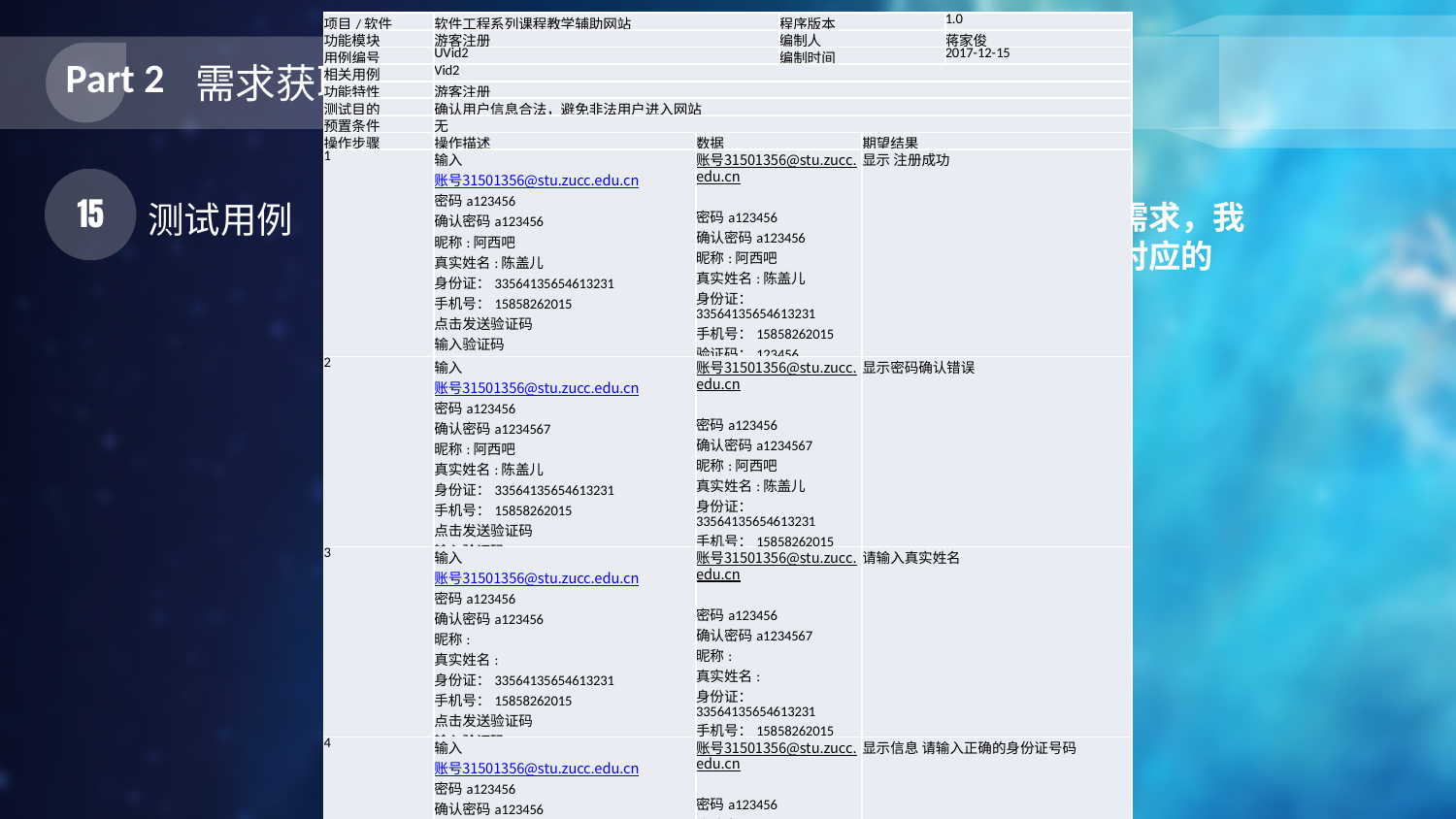

| 项目/软件 | 软件工程系列课程教学辅助网站 |  | 程序版本 |  | 1.0 |
| --- | --- | --- | --- | --- | --- |
| 功能模块 | 游客注册 |  | 编制人 |  | 蒋家俊 |
| 用例编号 | UVid2 |  | 编制时间 |  | 2017-12-15 |
| 相关用例 | Vid2 |  |  |  |  |
| 功能特性 | 游客注册 |  |  |  |  |
| 测试目的 | 确认用户信息合法，避免非法用户进入网站 |  |  |  |  |
| 预置条件 | 无 |  |  |  |  |
| 操作步骤 | 操作描述 | 数据 |  | 期望结果 |  |
| 1 | 输入 账号31501356@stu.zucc.edu.cn 密码a123456 确认密码a123456 昵称:阿西吧 真实姓名:陈盖儿 身份证：33564135654613231 手机号：15858262015 点击发送验证码 输入验证码 点击确定 | 账号31501356@stu.zucc.edu.cn 密码a123456 确认密码a123456 昵称:阿西吧 真实姓名:陈盖儿 身份证：33564135654613231 手机号：15858262015 验证码：123456 |  | 显示 注册成功 |  |
| 2 | 输入 账号31501356@stu.zucc.edu.cn 密码a123456 确认密码a1234567 昵称:阿西吧 真实姓名:陈盖儿 身份证：33564135654613231 手机号：15858262015 点击发送验证码 输入验证码 点击确定 | 账号31501356@stu.zucc.edu.cn 密码a123456 确认密码a1234567 昵称:阿西吧 真实姓名:陈盖儿 身份证：33564135654613231 手机号：15858262015 验证码：123456 |  | 显示密码确认错误 |  |
| 3 | 输入 账号31501356@stu.zucc.edu.cn 密码a123456 确认密码a123456 昵称: 真实姓名: 身份证：33564135654613231 手机号：15858262015 点击发送验证码 输入验证码 点击确定 | 账号31501356@stu.zucc.edu.cn 密码a123456 确认密码a1234567 昵称: 真实姓名: 身份证：33564135654613231 手机号：15858262015 验证码：123456 |  | 请输入真实姓名 |  |
| 4 | 输入 账号31501356@stu.zucc.edu.cn 密码a123456 确认密码a123456 昵称:阿西吧 真实姓名:陈盖儿 身份证：33564135654613 手机号：15858262015 点击发送验证码 输入验证码 点击确定 | 账号31501356@stu.zucc.edu.cn 密码a123456 确认密码a123456 昵称:阿西吧 真实姓名:陈盖儿 身份证：33564135654613 手机号：15858262015 |  | 显示信息 请输入正确的身份证号码 |  |
| 5 | 输入 账号31501356@stu.zucc.edu.cn 密码a123456 确认密码a123456 昵称:阿西吧 真实姓名:陈盖儿 身份证：33564135654613 手机号：1585826201 点击发送验证码 输入验证码 点击确定 | 账号31501356@stu.zucc.edu.cn 密码a123456 确认密码a123456 昵称:阿西吧 真实姓名:陈盖儿 身份证：33564135654613 手机号：1585826201 |  | 显示信息 请输入正确的手机号 |  |

Part 2
需求获取及实现
15
测试用例
对所获取的需求，我们可以单独的测试与验证每一项需求，我们采用黑盒测试的等价类测试方法来进行软件测试，对应的125项需求，我们共编写了125项测试用例。